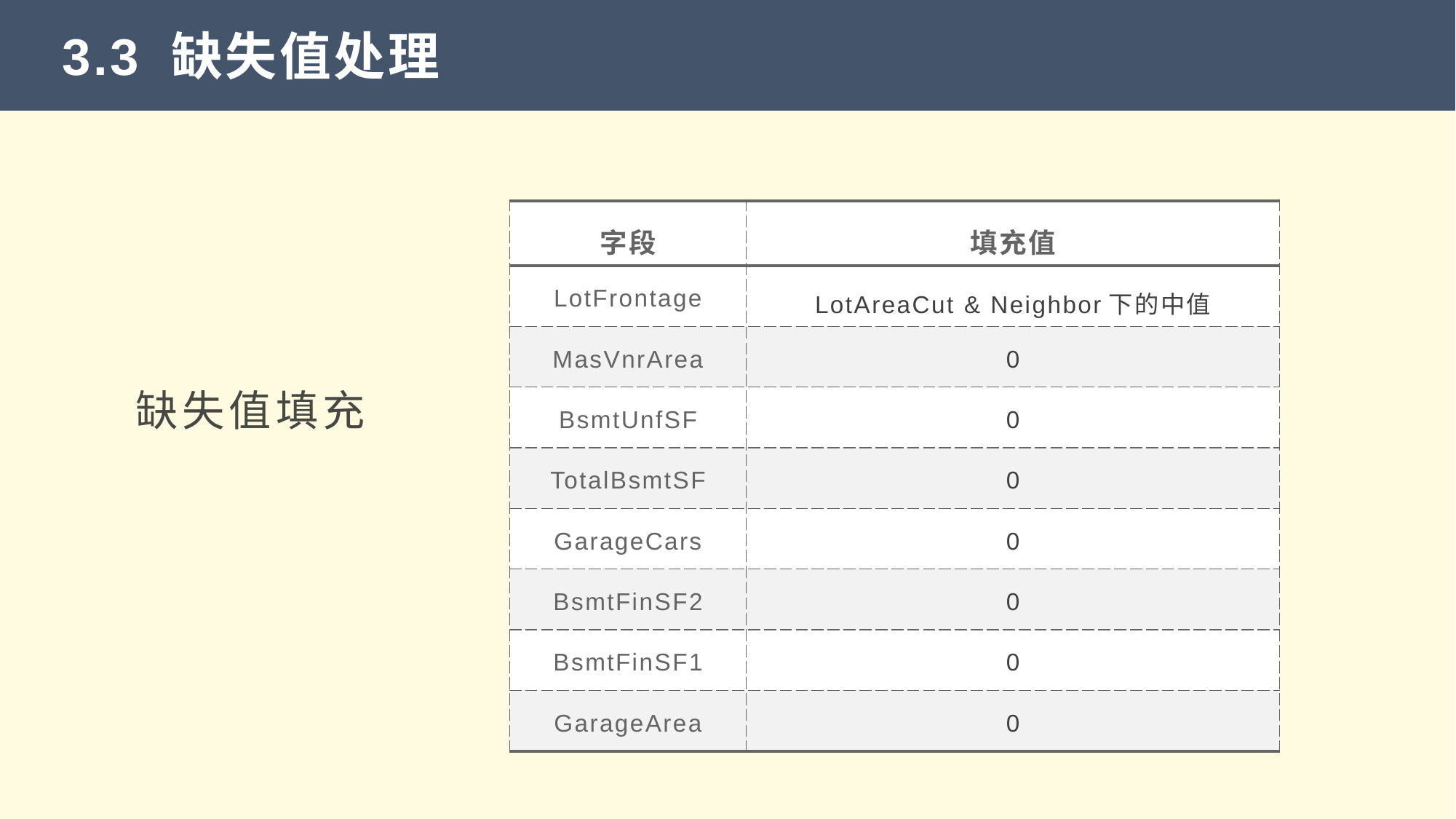

3.3 缺失值处理
| 字段 | 填充值 |
| --- | --- |
| LotFrontage | LotAreaCut & Neighbor下的中值 |
| MasVnrArea | 0 |
| BsmtUnfSF | 0 |
| TotalBsmtSF | 0 |
| GarageCars | 0 |
| BsmtFinSF2 | 0 |
| BsmtFinSF1 | 0 |
| GarageArea | 0 |
缺失值填充